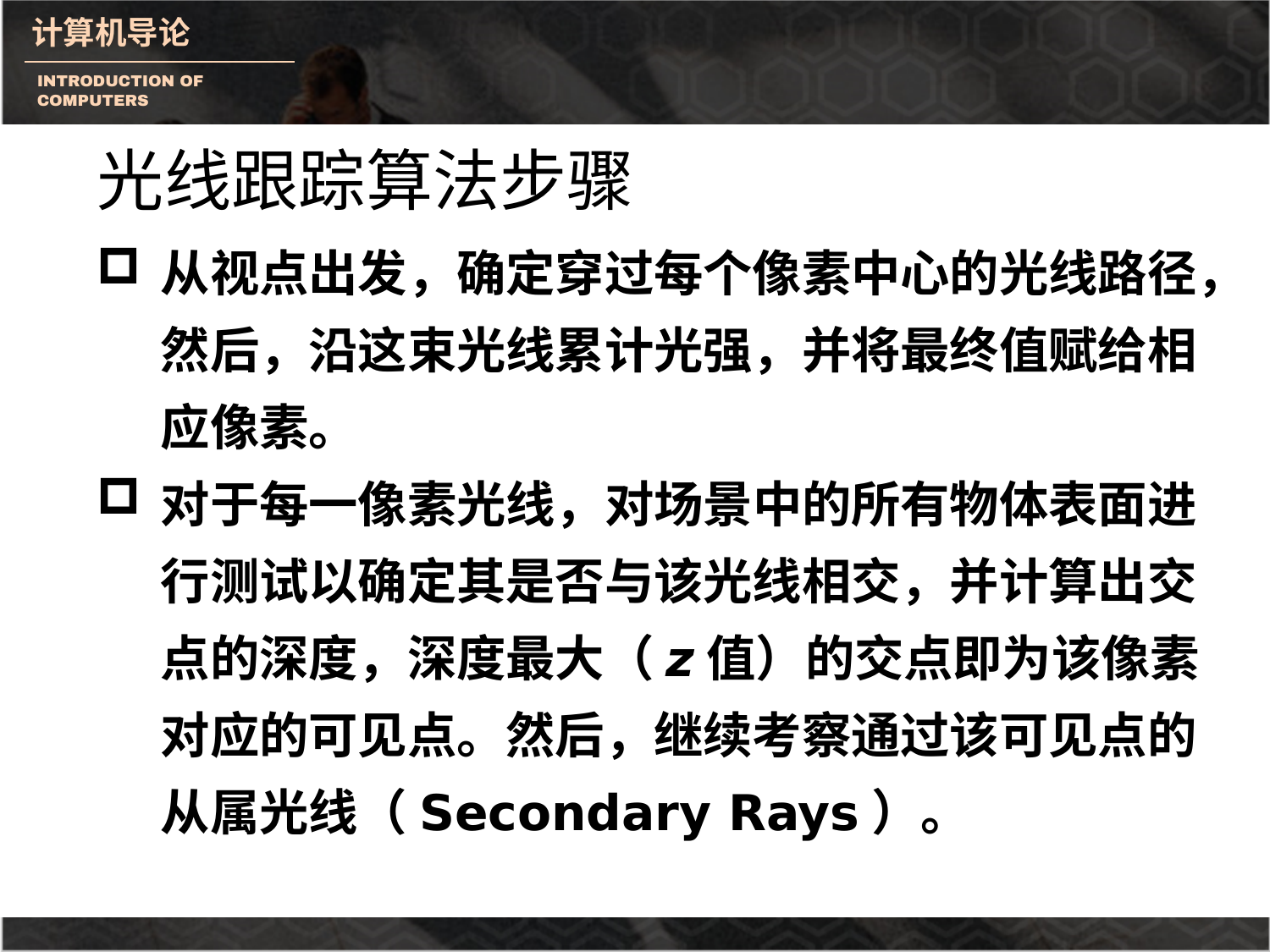

光线跟踪算法步骤
从视点出发，确定穿过每个像素中心的光线路径，然后，沿这束光线累计光强，并将最终值赋给相应像素。
对于每一像素光线，对场景中的所有物体表面进行测试以确定其是否与该光线相交，并计算出交点的深度，深度最大（z值）的交点即为该像素对应的可见点。然后，继续考察通过该可见点的从属光线（Secondary Rays）。